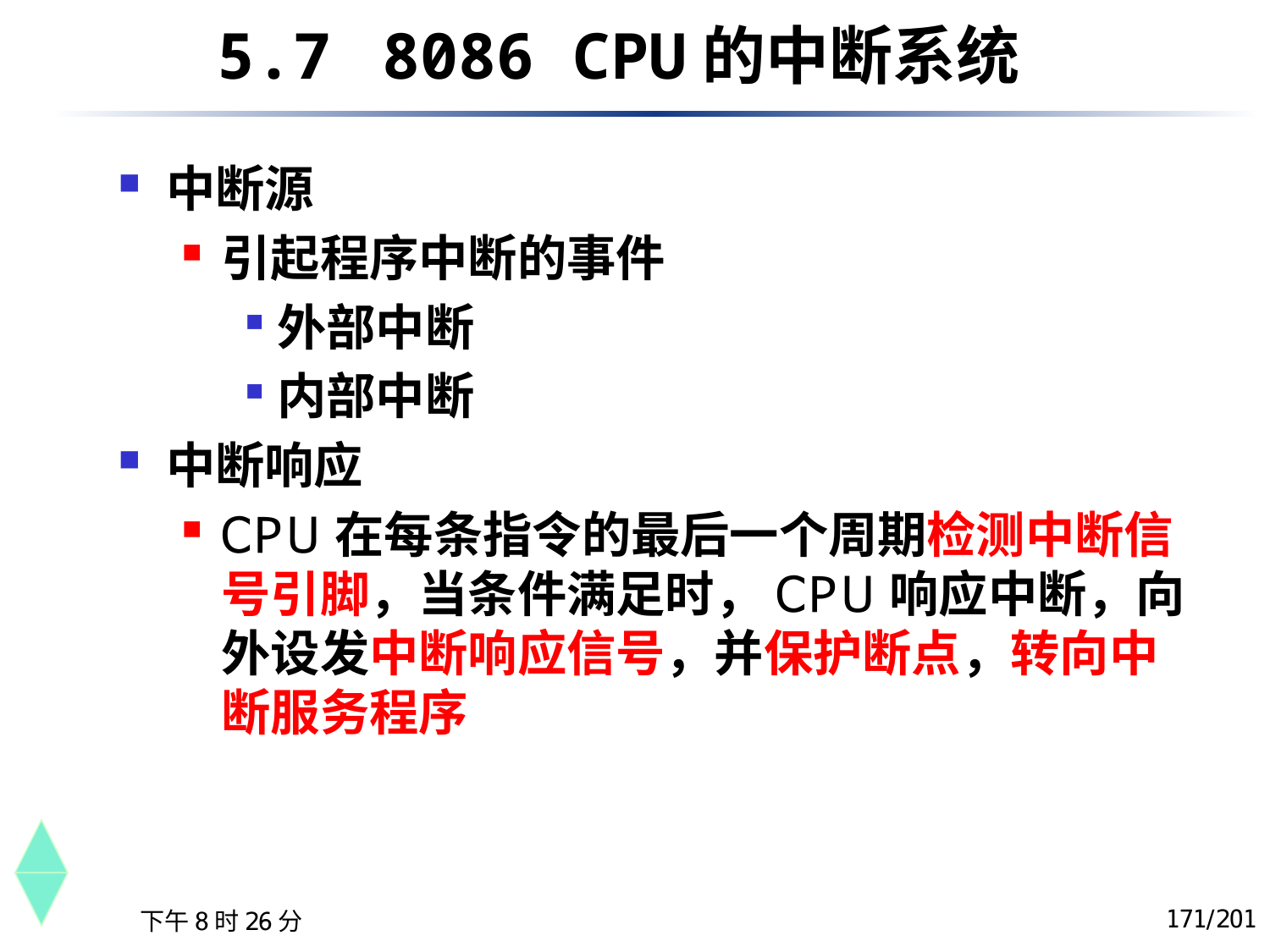

5.7	 8086 CPU的中断系统
中断源
引起程序中断的事件
外部中断
内部中断
中断响应
CPU在每条指令的最后一个周期检测中断信号引脚，当条件满足时，CPU响应中断，向外设发中断响应信号，并保护断点，转向中断服务程序
171/201
下午8时26分